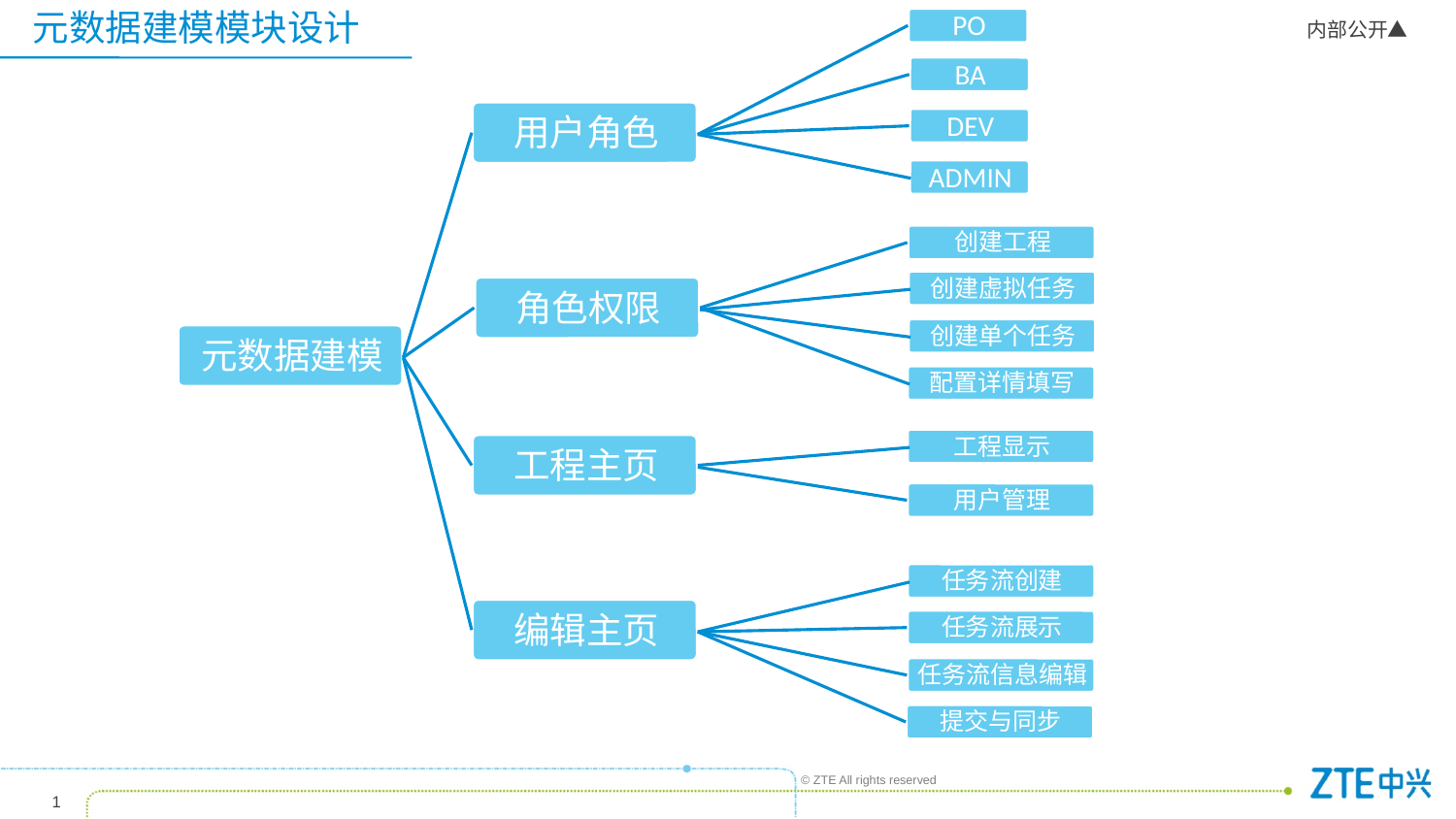

元数据建模模块设计

PO

BA

用户角色

DEV

ADMIN

创建工程

创建虚拟任务

角色权限

创建单个任务

元数据建模

配置详情填写

工程显示

工程主页

用户管理

任务流创建

编辑主页

任务流展示

任务流信息编辑

提交与同步